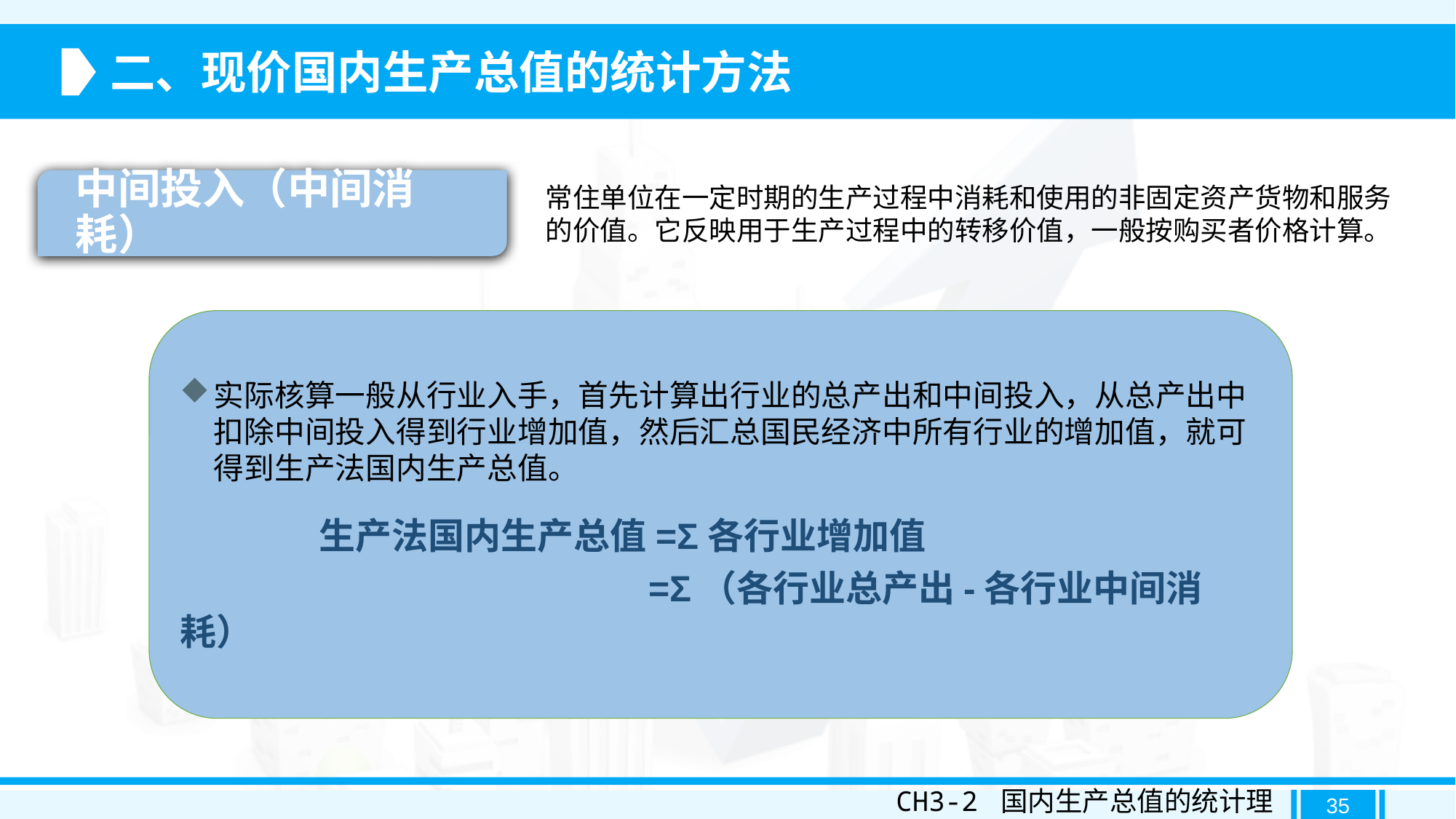

二、现价国内生产总值的统计方法

中间投入（中间消耗）
常住单位在一定时期的生产过程中消耗和使用的非固定资产货物和服务的价值。它反映用于生产过程中的转移价值，一般按购买者价格计算。
实际核算一般从行业入手，首先计算出行业的总产出和中间投入，从总产出中扣除中间投入得到行业增加值，然后汇总国民经济中所有行业的增加值，就可得到生产法国内生产总值。
                生产法国内生产总值=Σ各行业增加值
                                              =Σ（各行业总产出-各行业中间消耗）
CH3-2 国内生产总值的统计理论
35